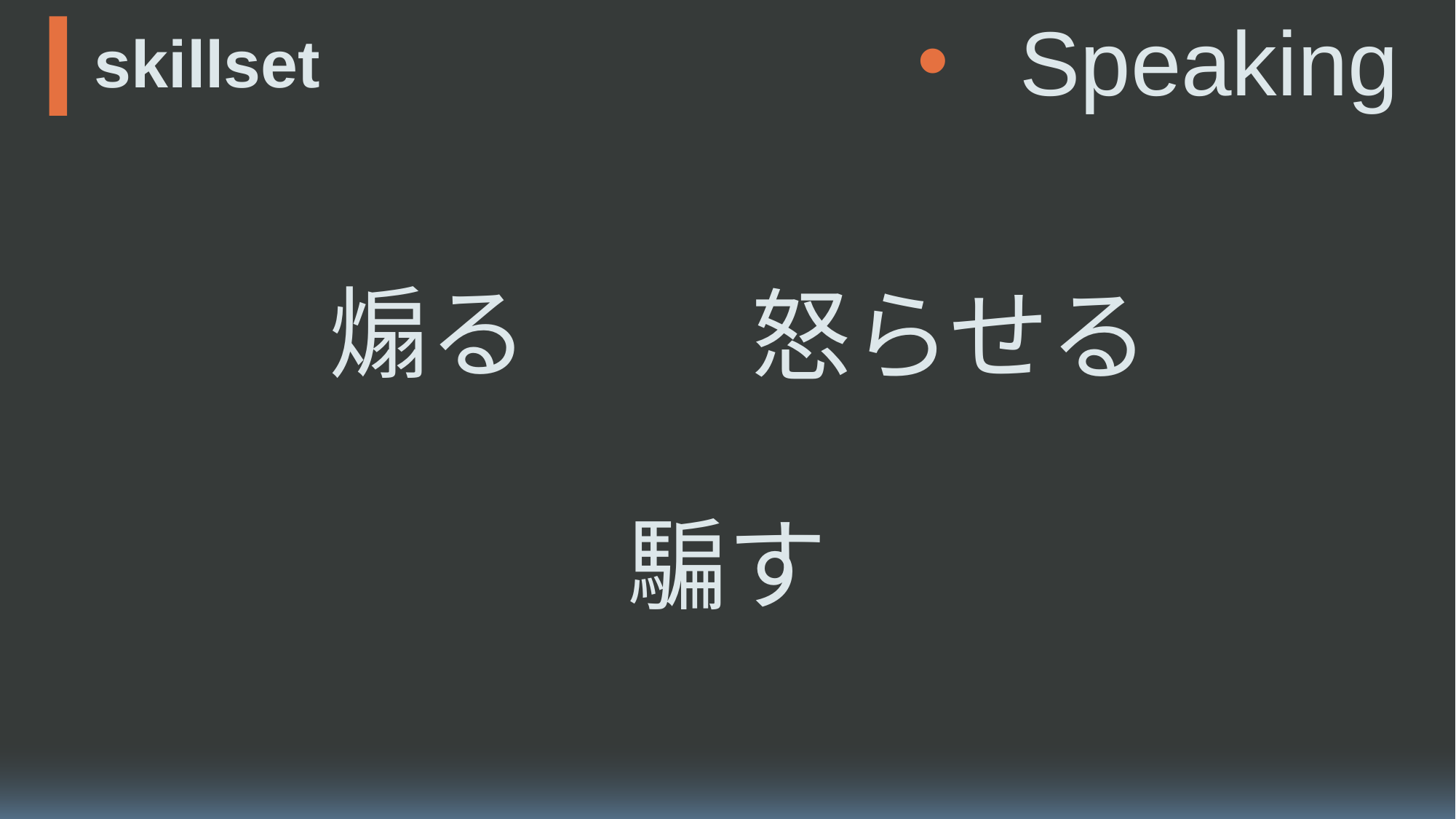

Programming
ピッチ
Design
LT
Speaking
# skillset
intro
煽る
怒らせる
skillset
騙す
I hope you…
at last
Other
プレゼンテーション